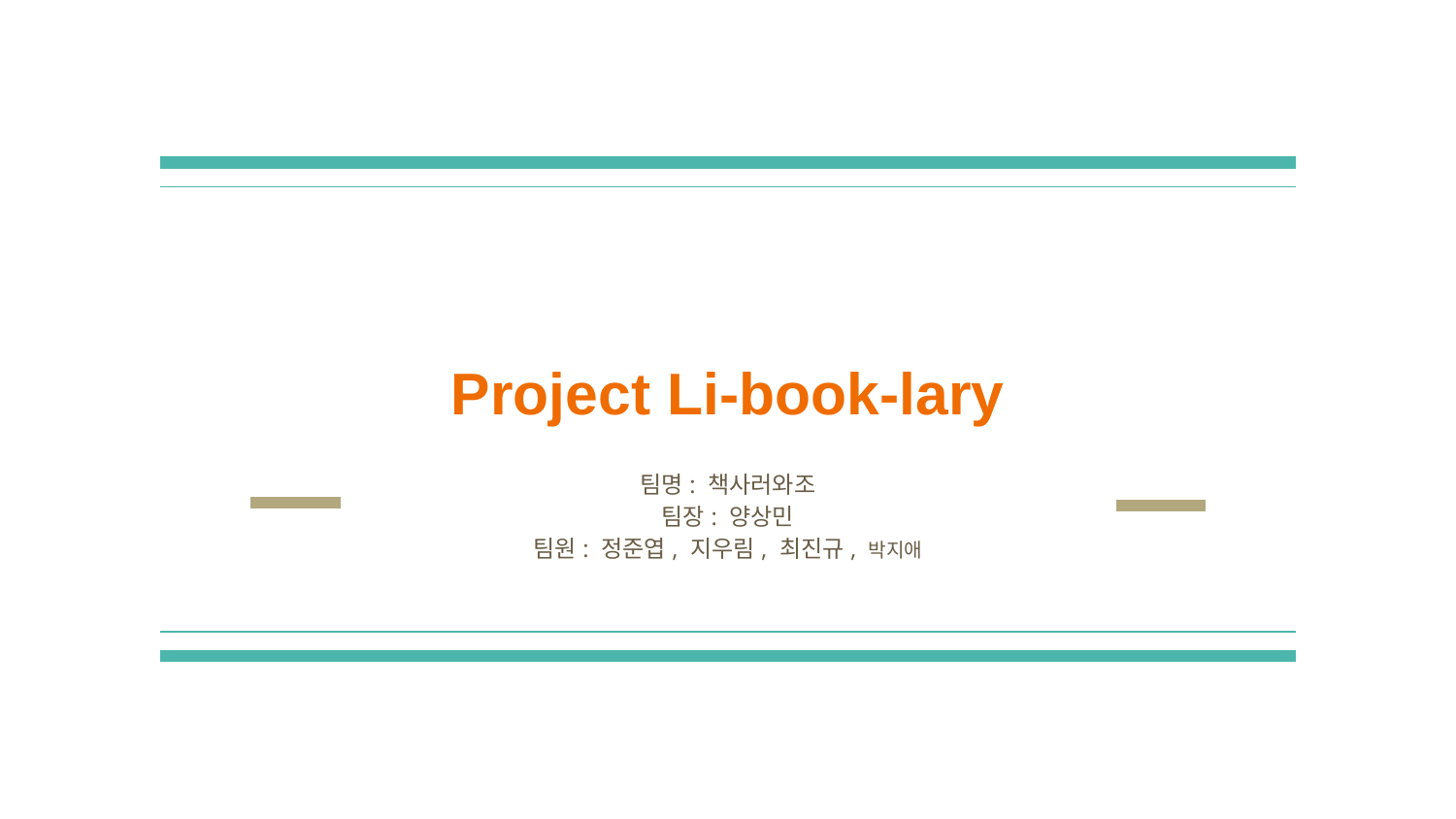

# Project Li-book-lary
팀명: 책사러와조
팀장: 양상민
팀원: 정준엽, 지우림, 최진규, 박지애